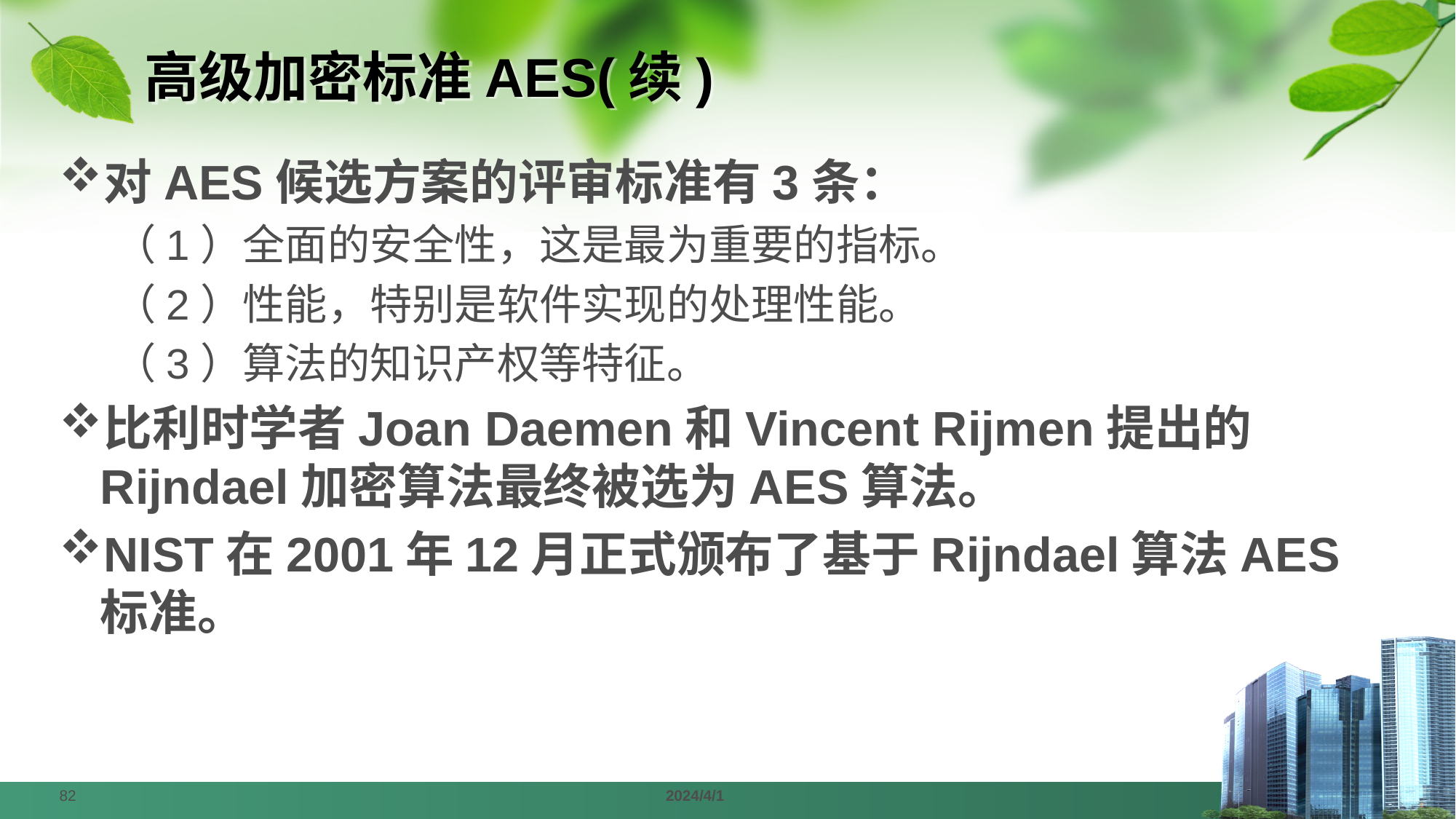

# 高级加密标准AES(续)
对AES候选方案的评审标准有3条：
（1）全面的安全性，这是最为重要的指标。
（2）性能，特别是软件实现的处理性能。
（3）算法的知识产权等特征。
比利时学者Joan Daemen和Vincent Rijmen提出的Rijndael加密算法最终被选为AES算法。
NIST在2001年12月正式颁布了基于Rijndael算法AES标准。
82
2024/4/1